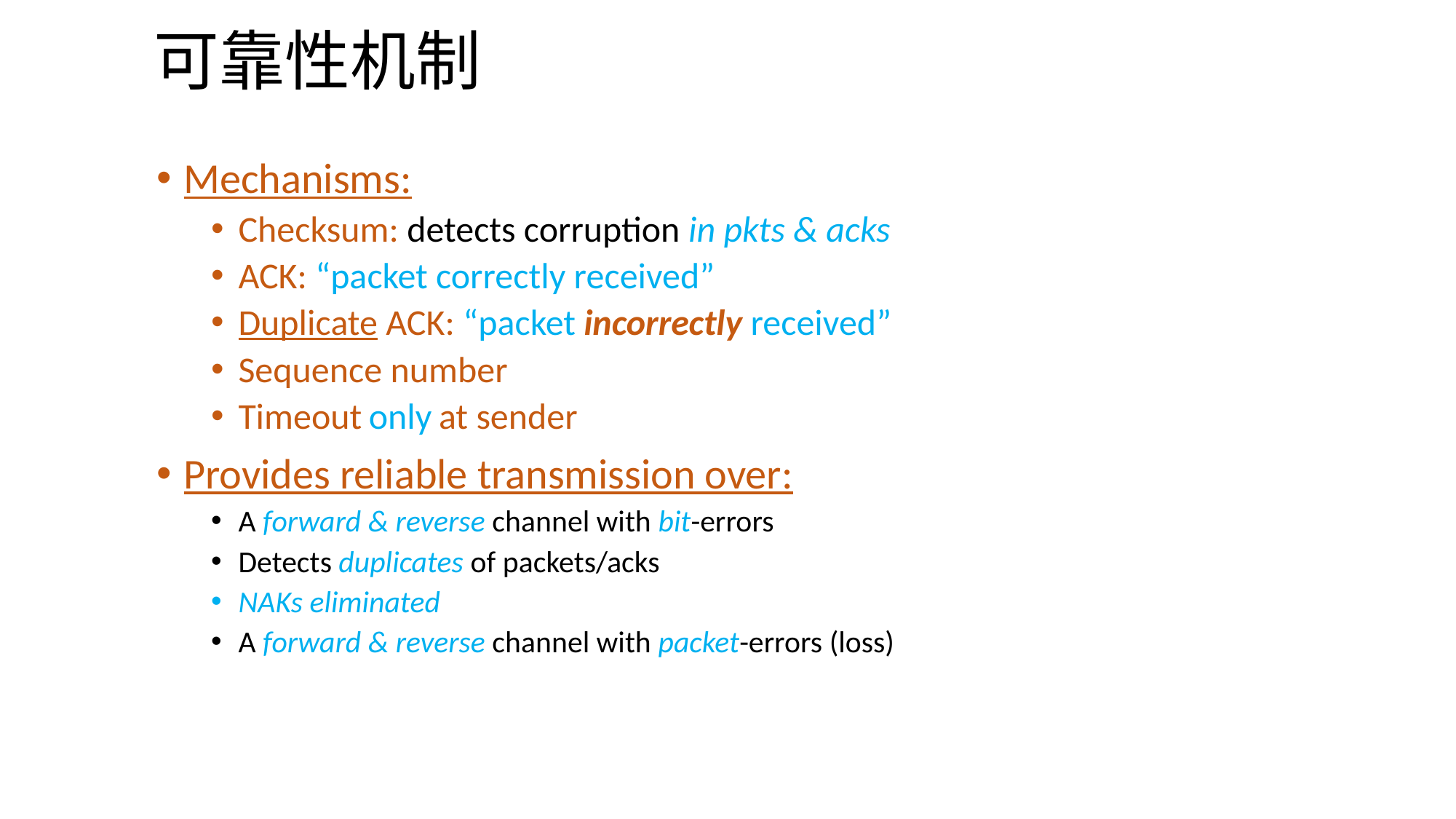

# 可靠性机制
Mechanisms:
Checksum: detects corruption in pkts & acks
ACK: “packet correctly received”
Duplicate ACK: “packet incorrectly received”
Sequence number
Timeout only at sender
Provides reliable transmission over:
A forward & reverse channel with bit-errors
Detects duplicates of packets/acks
NAKs eliminated
A forward & reverse channel with packet-errors (loss)
14